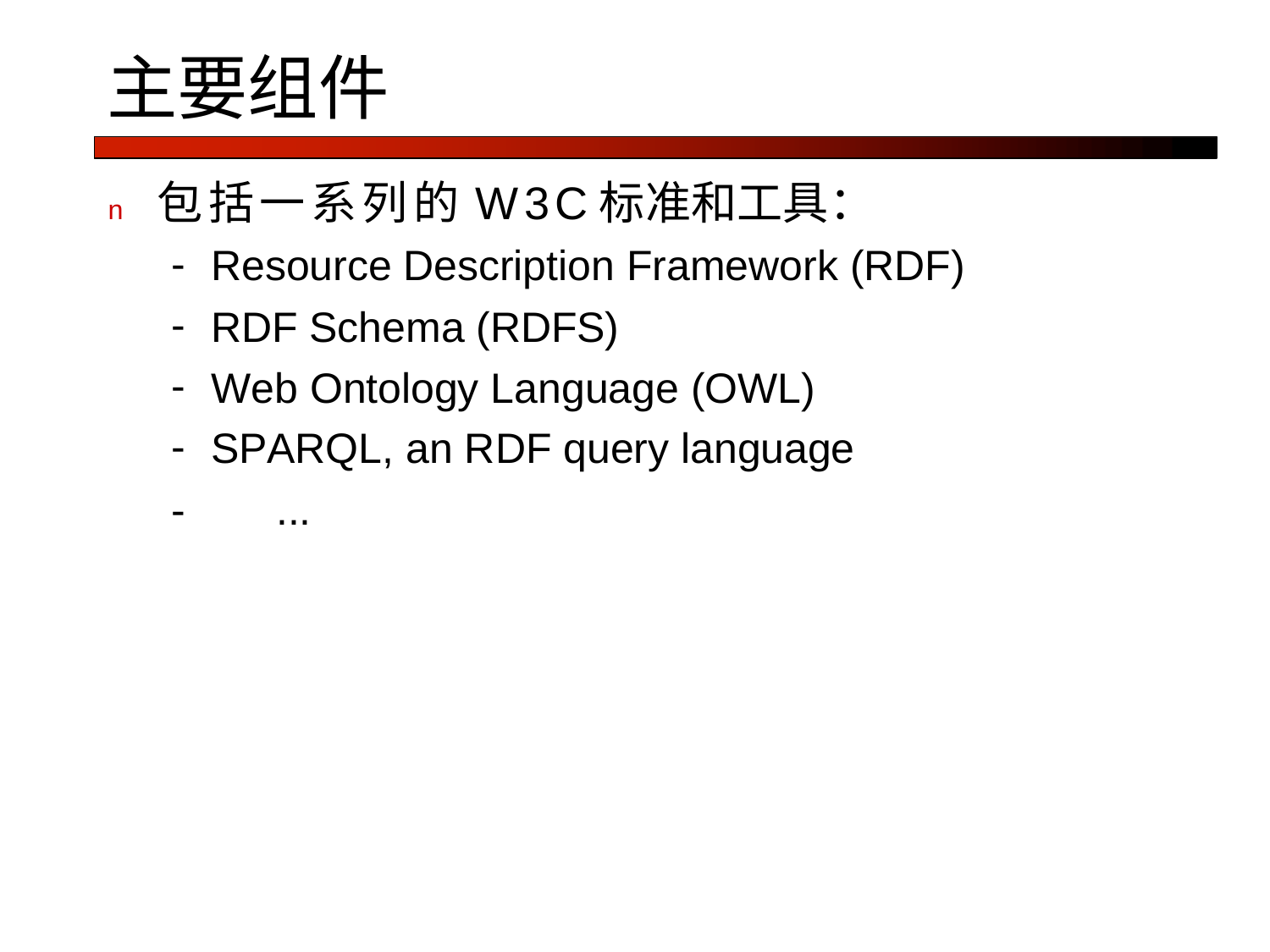

# 主要组件

n	包括一系列的W3C标准和工具：

Resource Description Framework (RDF)

RDF Schema (RDFS)

Web Ontology Language (OWL)

SPARQL, an RDF query language

-	...